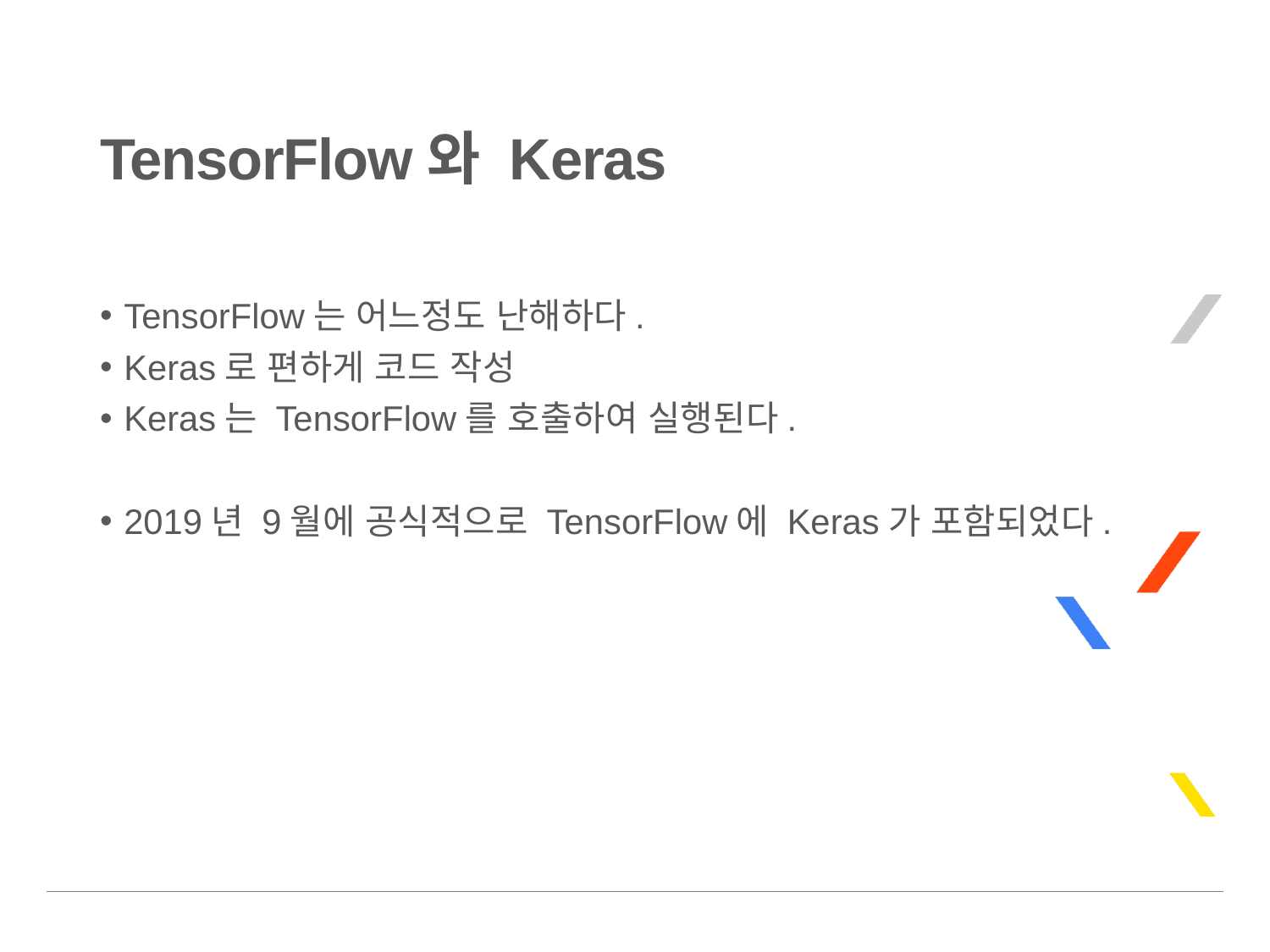

# TensorFlow와 Keras
TensorFlow는 어느정도 난해하다.
Keras로 편하게 코드 작성
Keras는 TensorFlow를 호출하여 실행된다.

2019년 9월에 공식적으로 TensorFlow에 Keras가 포함되었다.